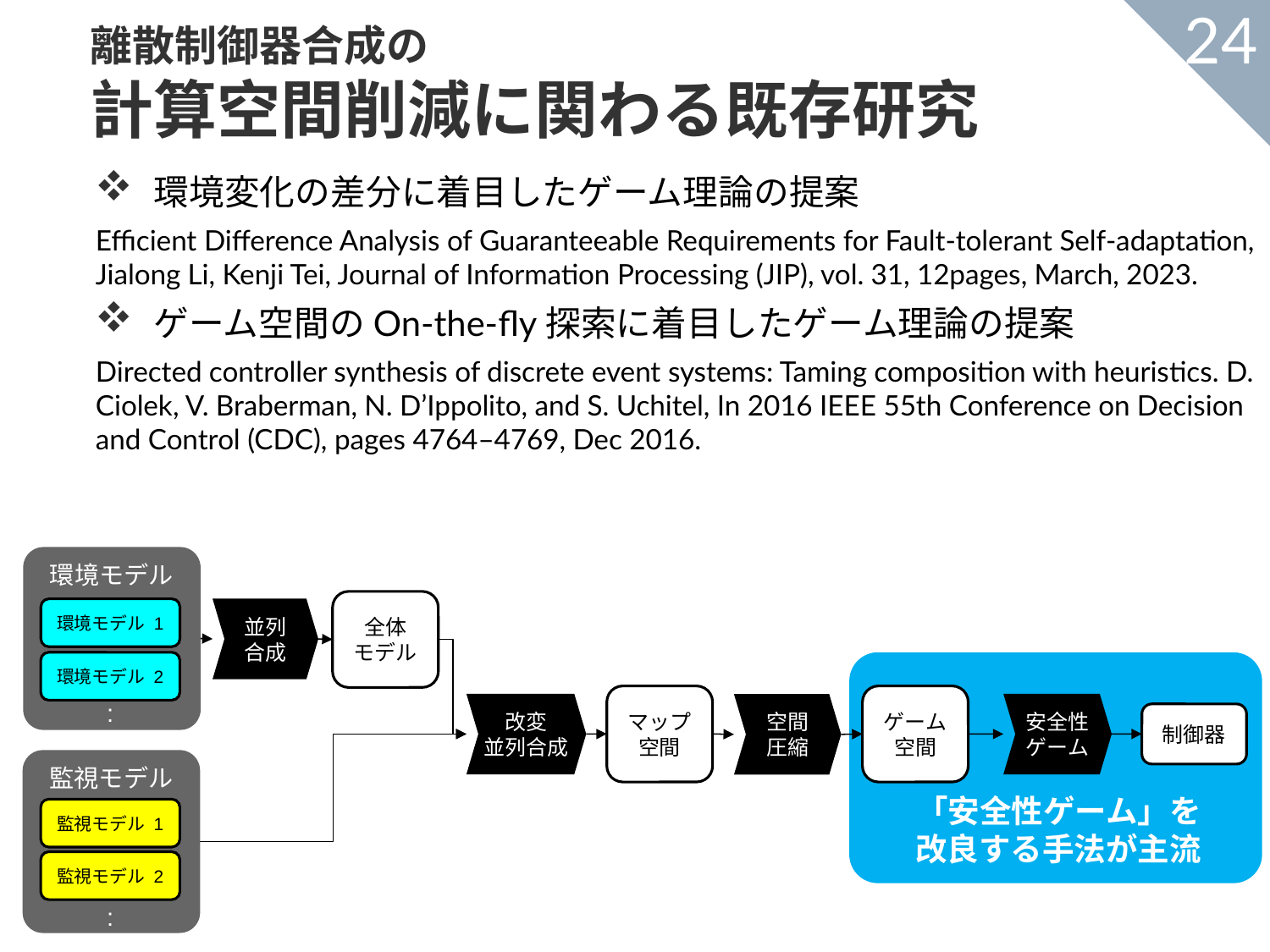

離散制御器合成の
計算空間削減に関わる既存研究
24

環境変化の差分に着目したゲーム理論の提案
Efficient Difference Analysis of Guaranteeable Requirements for Fault-tolerant Self-adaptation, Jialong Li, Kenji Tei, Journal of Information Processing (JIP), vol. 31, 12pages, March, 2023.
ゲーム空間のOn-the-fly探索に着目したゲーム理論の提案
Directed controller synthesis of discrete event systems: Taming composition with heuristics. D. Ciolek, V. Braberman, N. D’Ippolito, and S. Uchitel, In 2016 IEEE 55th Conference on Decision and Control (CDC), pages 4764–4769, Dec 2016.
環境モデル
全体
モデル
並列
合成
環境モデル 1

環境モデル 2
マップ空間
ゲーム空間
:
改変
並列合成
安全性
ゲーム
空間
圧縮
制御器
監視モデル
「安全性ゲーム」を
改良する手法が主流
監視モデル 1
監視モデル 2
: